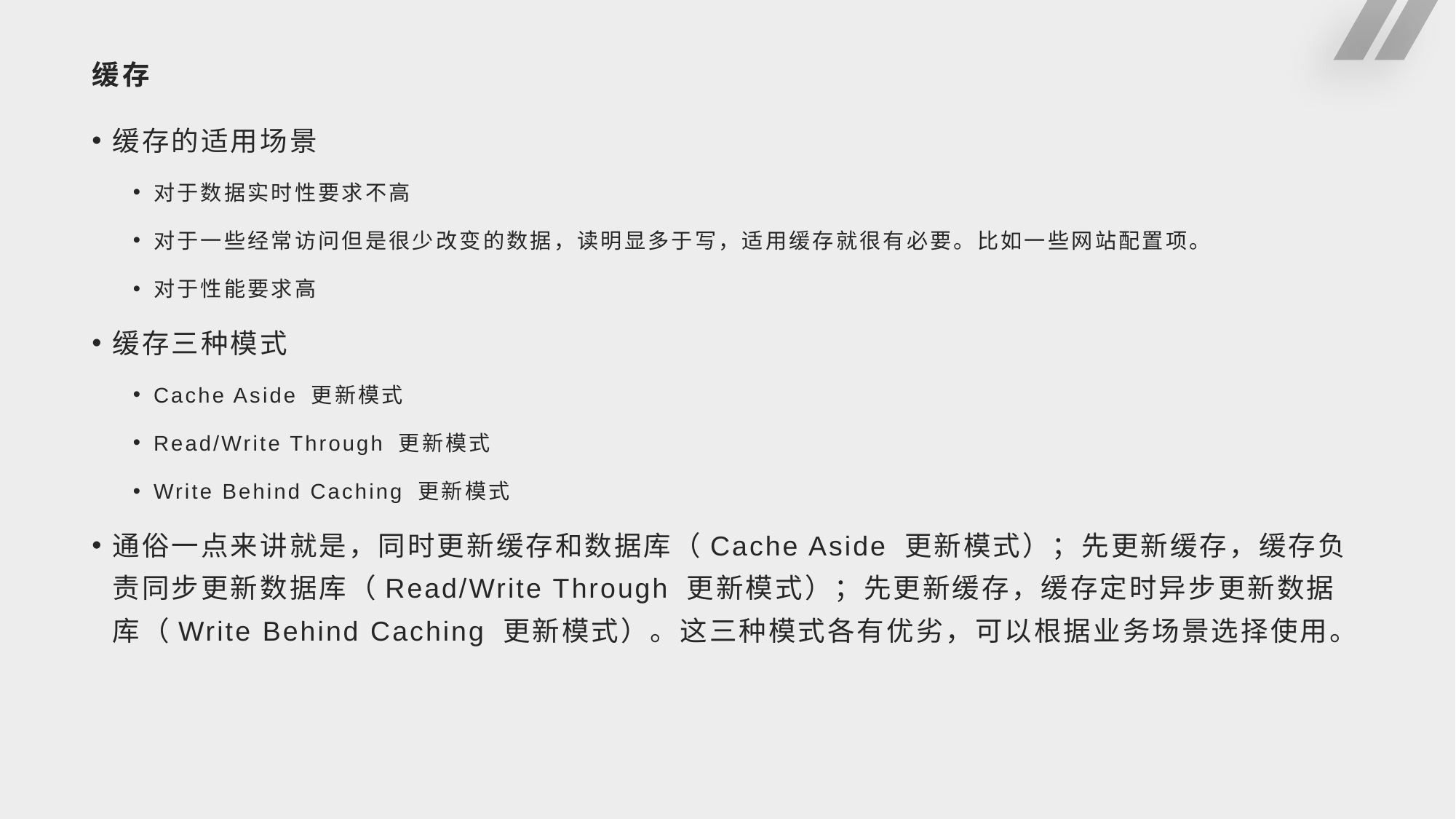

# 缓存
缓存的适用场景
对于数据实时性要求不高
对于一些经常访问但是很少改变的数据，读明显多于写，适用缓存就很有必要。比如一些网站配置项。
对于性能要求高
缓存三种模式
Cache Aside 更新模式
Read/Write Through 更新模式
Write Behind Caching 更新模式
通俗一点来讲就是，同时更新缓存和数据库（Cache Aside 更新模式）；先更新缓存，缓存负责同步更新数据库（Read/Write Through 更新模式）；先更新缓存，缓存定时异步更新数据库（Write Behind Caching 更新模式）。这三种模式各有优劣，可以根据业务场景选择使用。